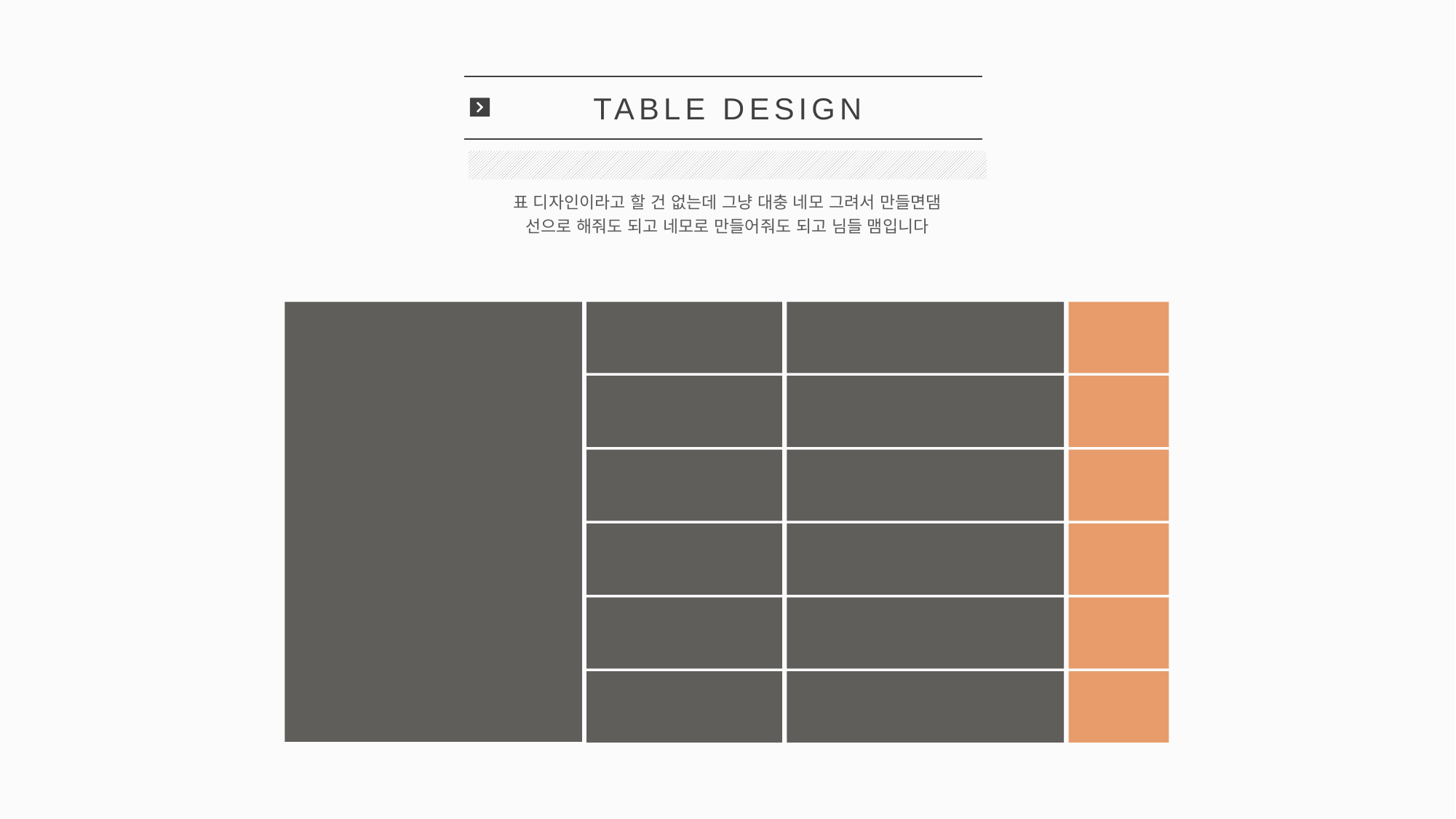

TABLE DESIGN

표 디자인이라고 할 건 없는데 그냥 대충 네모 그려서 만들면댐
선으로 해줘도 되고 네모로 만들어줘도 되고 님들 맴입니다

01
아 표도 만들어 드려야 하는데
진짜 쓸 말이 없습니다 쏴리
KARAOKE
DREAMING
ANALYSIS
결과물

02
뭐라고 써야 잘 썻다고 소문이
날런지는 잘 모르겠습니다
PROBLEM
써주면

03
갑자기 배고픈데 좀 있다가 운동
가야 하는데 정말 자신이 없습니다
CONCEPT
좋을듯

04
아 표도 만들어 드려야 하는데
진짜 쓸 말이 없습니다 쏴리
TARGET
결과물

05
날씨가 미쳐 돌아가고 있습니다 더위
조심하세요 님들아 쪄죽겠습니다
PROMOTION
써주면

06
아 표도 만들어 드려야 하는데
진짜 쓸 말이 없습니다 쏴리
EFFECT
좋을듯